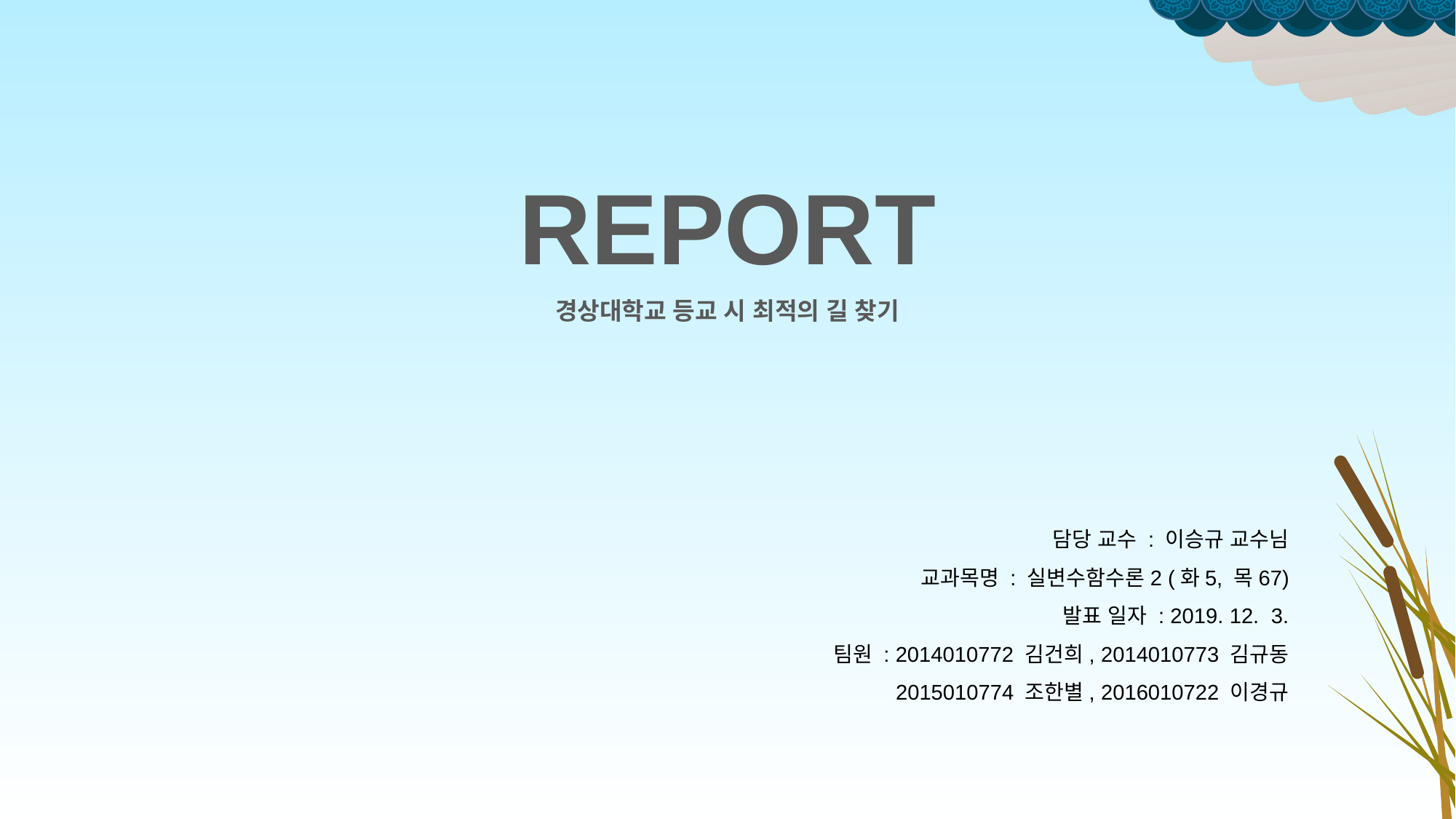

REPORT
경상대학교 등교 시 최적의 길 찾기

담당 교수 : 이승규 교수님
교과목명 : 실변수함수론2 (화5, 목67)
발표 일자 : 2019. 12.  3.
팀원 : 2014010772 김건희, 2014010773 김규동
2015010774 조한별, 2016010722 이경규